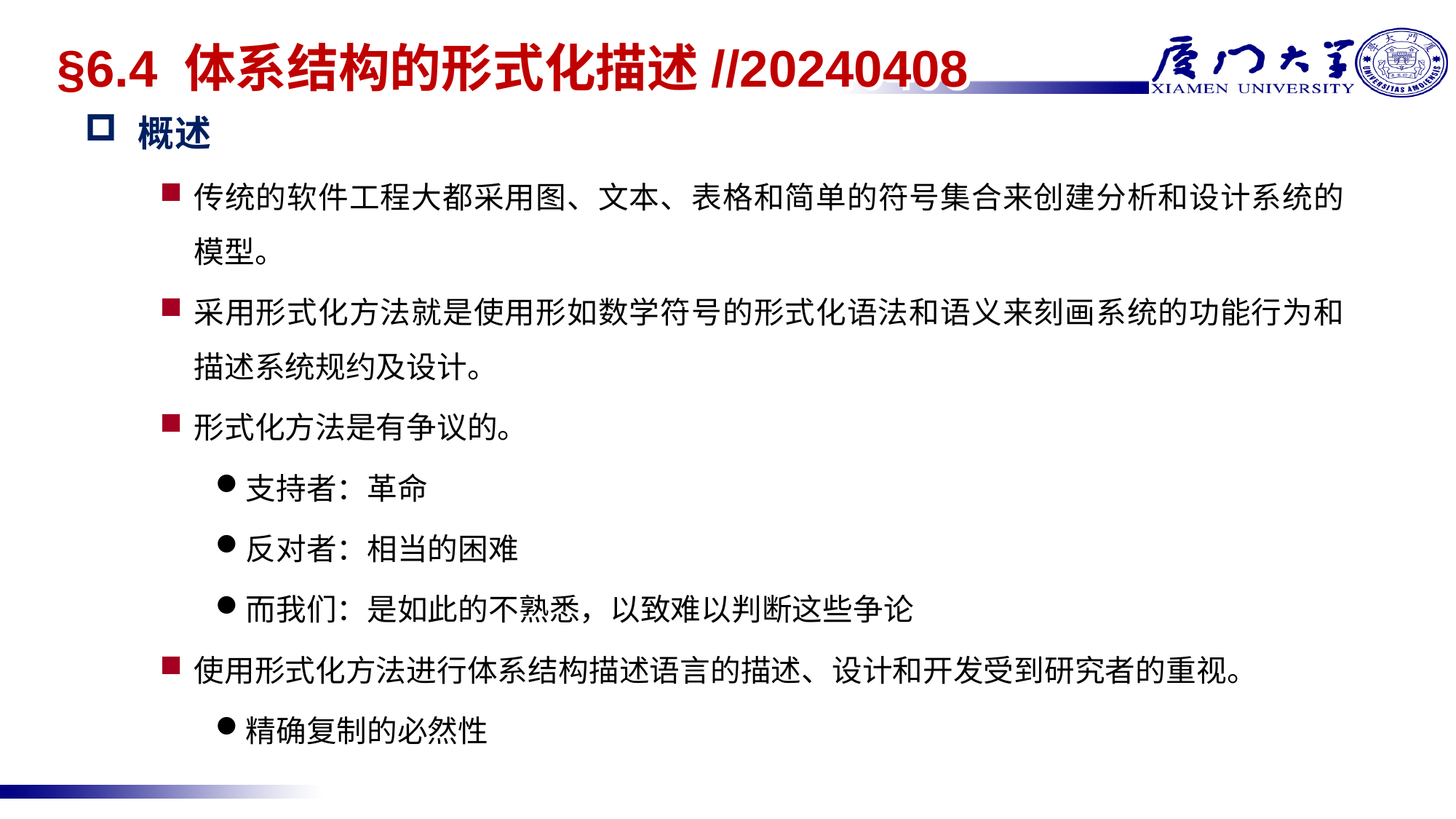

# §6.4 体系结构的形式化描述//20240408
概述
传统的软件工程大都采用图、文本、表格和简单的符号集合来创建分析和设计系统的模型。
采用形式化方法就是使用形如数学符号的形式化语法和语义来刻画系统的功能行为和描述系统规约及设计。
形式化方法是有争议的。
支持者：革命
反对者：相当的困难
而我们：是如此的不熟悉，以致难以判断这些争论
使用形式化方法进行体系结构描述语言的描述、设计和开发受到研究者的重视。
精确复制的必然性